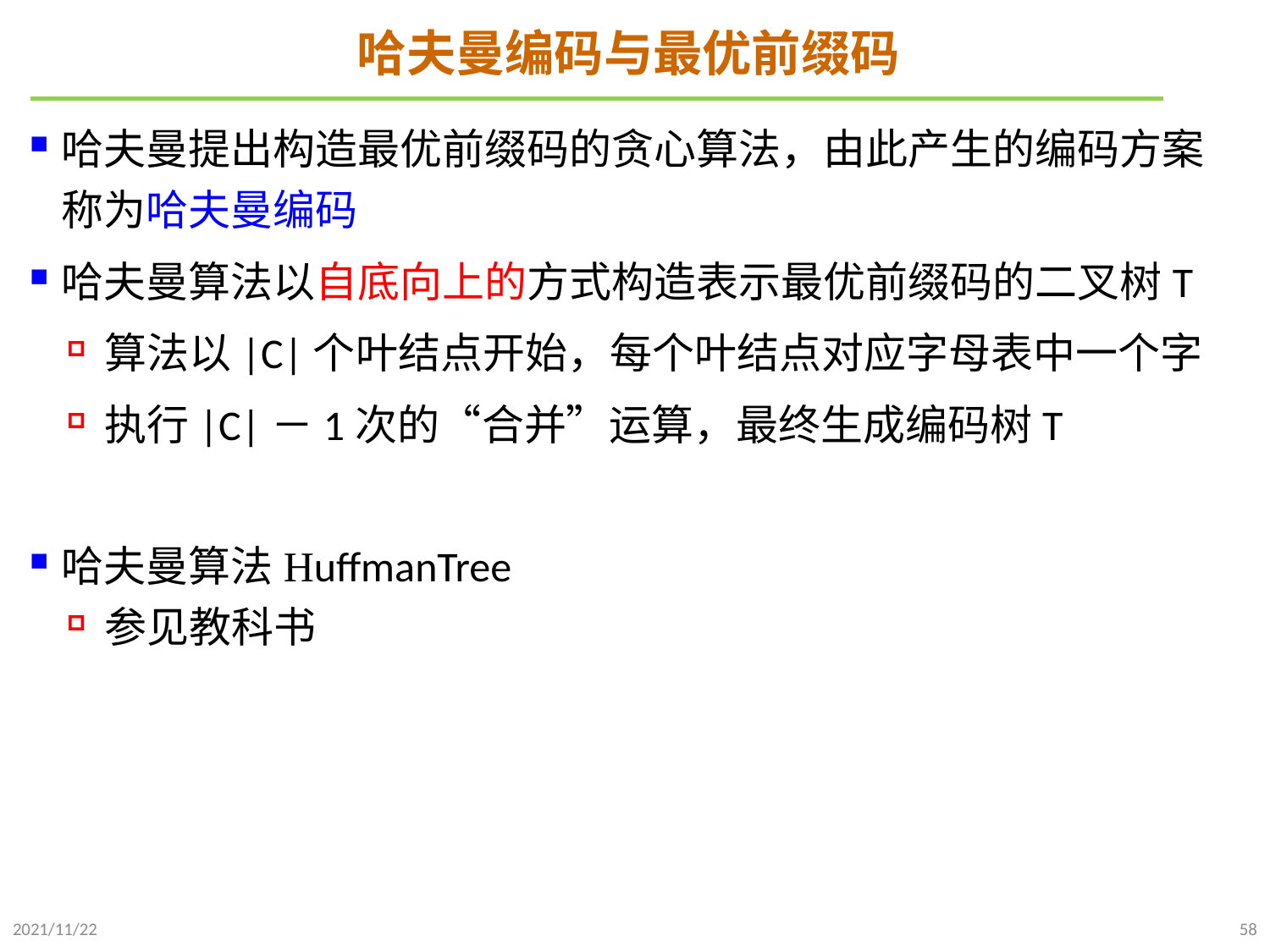

# 哈夫曼编码与最优前缀码
哈夫曼提出构造最优前缀码的贪心算法，由此产生的编码方案称为哈夫曼编码
哈夫曼算法以自底向上的方式构造表示最优前缀码的二叉树T
算法以|C|个叶结点开始，每个叶结点对应字母表中一个字
执行|C|－1次的“合并”运算，最终生成编码树T

哈夫曼算法HuffmanTree
参见教科书

2021/11/22
58